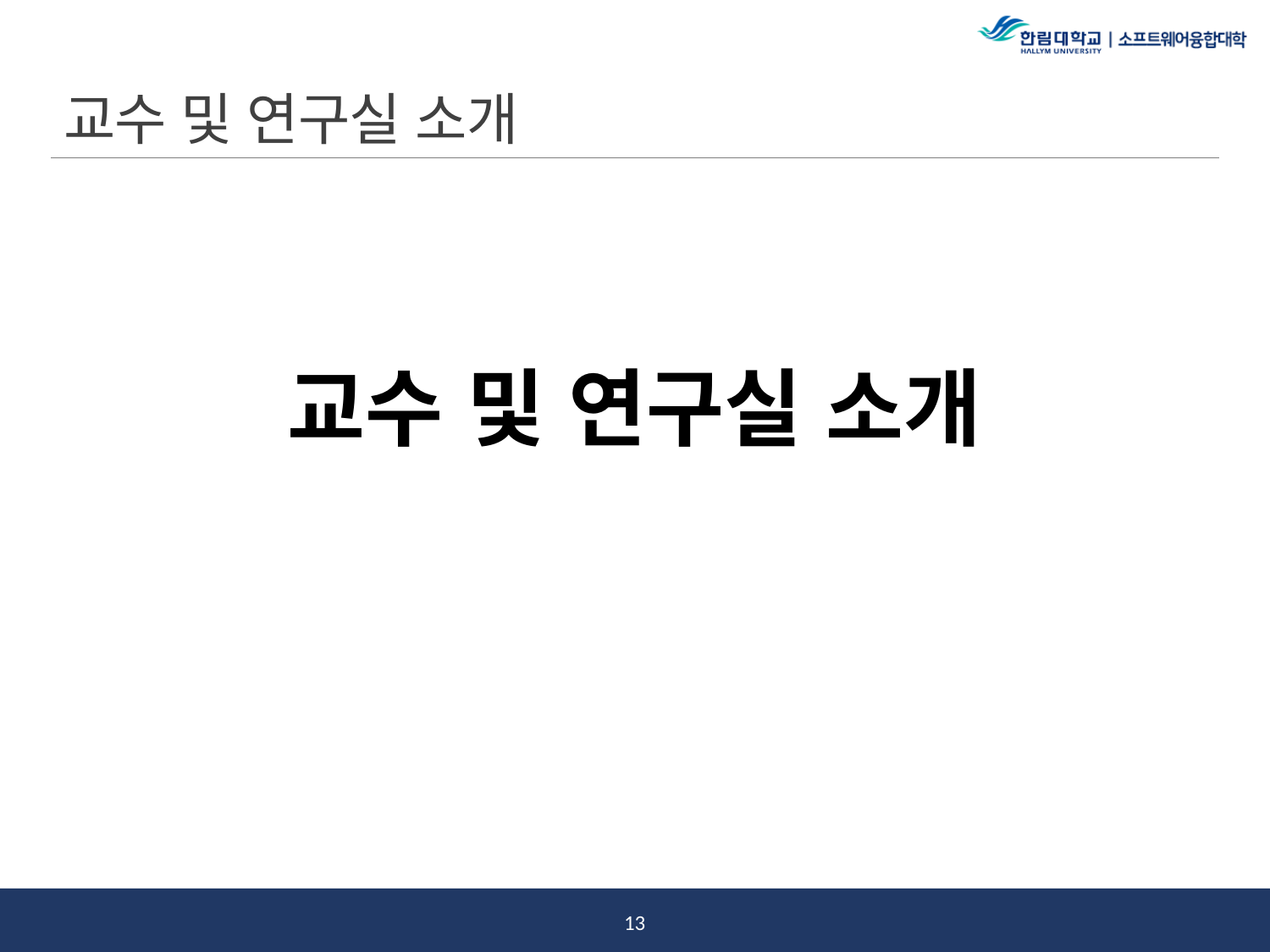

# 교수 및 연구실 소개
교수 및 연구실 소개
13